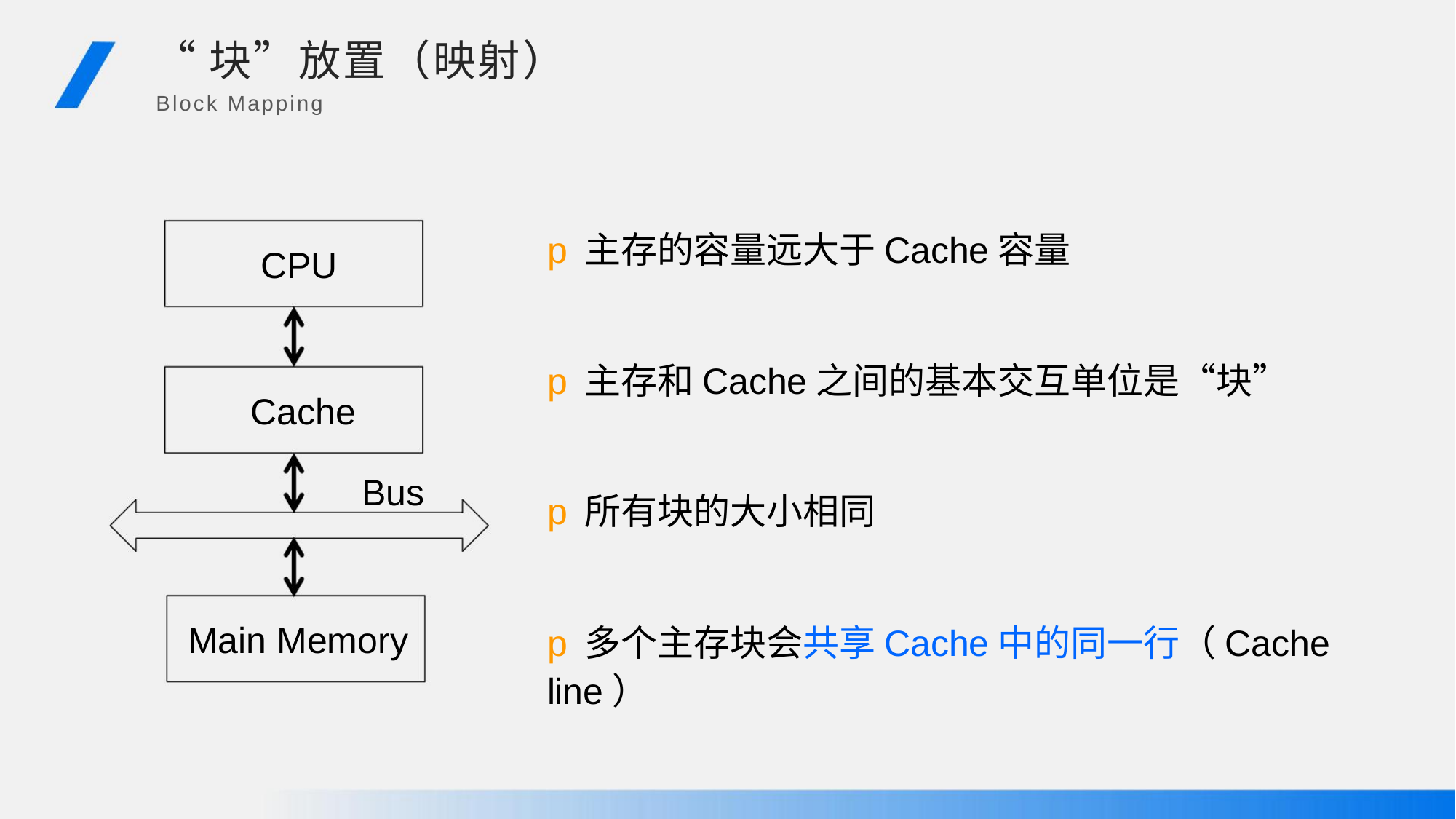

“块”放置（映射）
Block Mapping
p主存的容量远大于Cache容量
CPU
p主存和Cache之间的基本交互单位是“块”
p所有块的大小相同
Cache
Bus
p多个主存块会共享Cache中的同一行（Cache line）
Main Memory